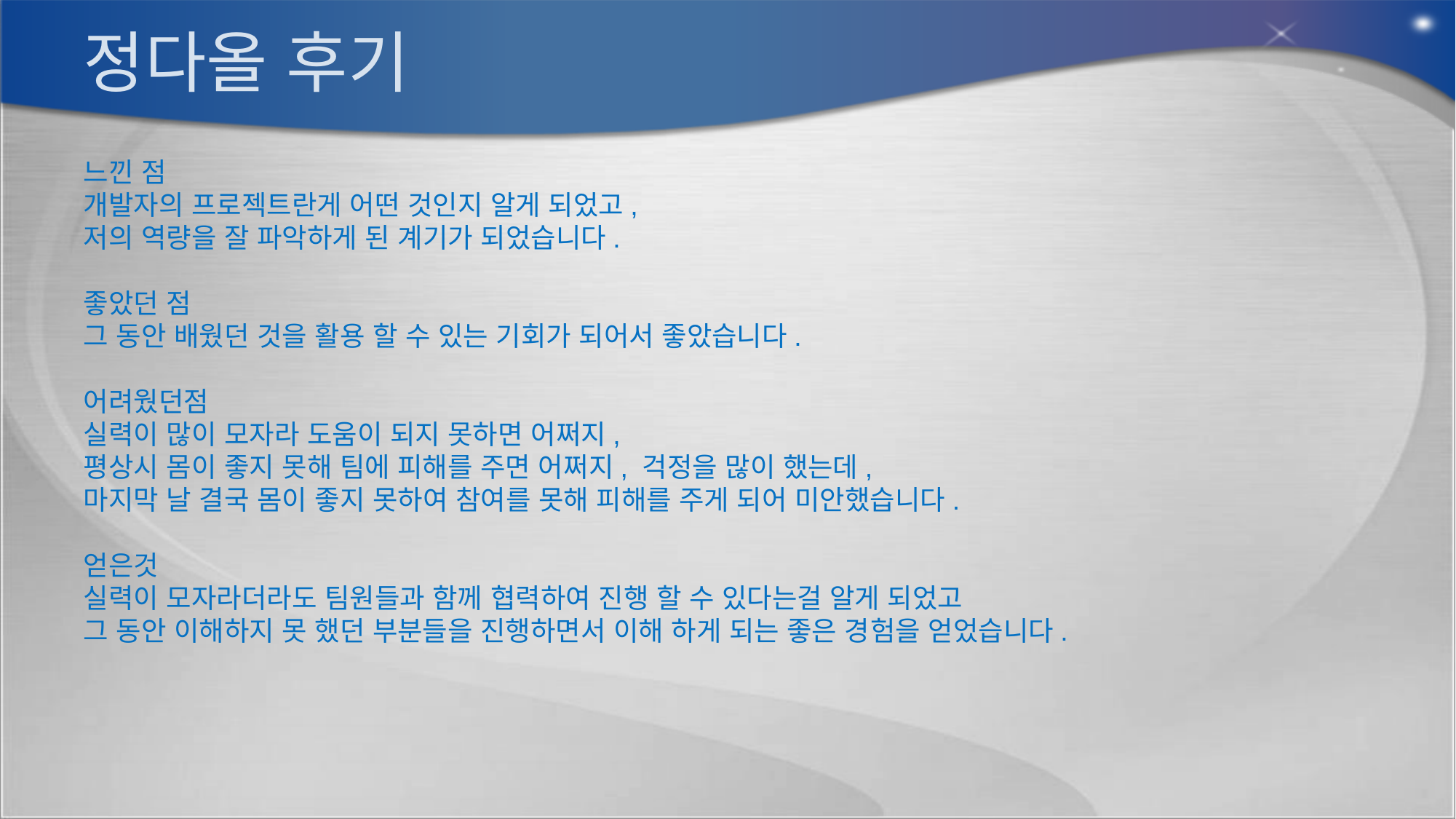

# 정다올 후기
느낀 점
개발자의 프로젝트란게 어떤 것인지 알게 되었고,
저의 역량을 잘 파악하게 된 계기가 되었습니다.

좋았던 점
그 동안 배웠던 것을 활용 할 수 있는 기회가 되어서 좋았습니다.

어려웠던점
실력이 많이 모자라 도움이 되지 못하면 어쩌지,
평상시 몸이 좋지 못해 팀에 피해를 주면 어쩌지, 걱정을 많이 했는데,
마지막 날 결국 몸이 좋지 못하여 참여를 못해 피해를 주게 되어 미안했습니다.

얻은것
실력이 모자라더라도 팀원들과 함께 협력하여 진행 할 수 있다는걸 알게 되었고
그 동안 이해하지 못 했던 부분들을 진행하면서 이해 하게 되는 좋은 경험을 얻었습니다.